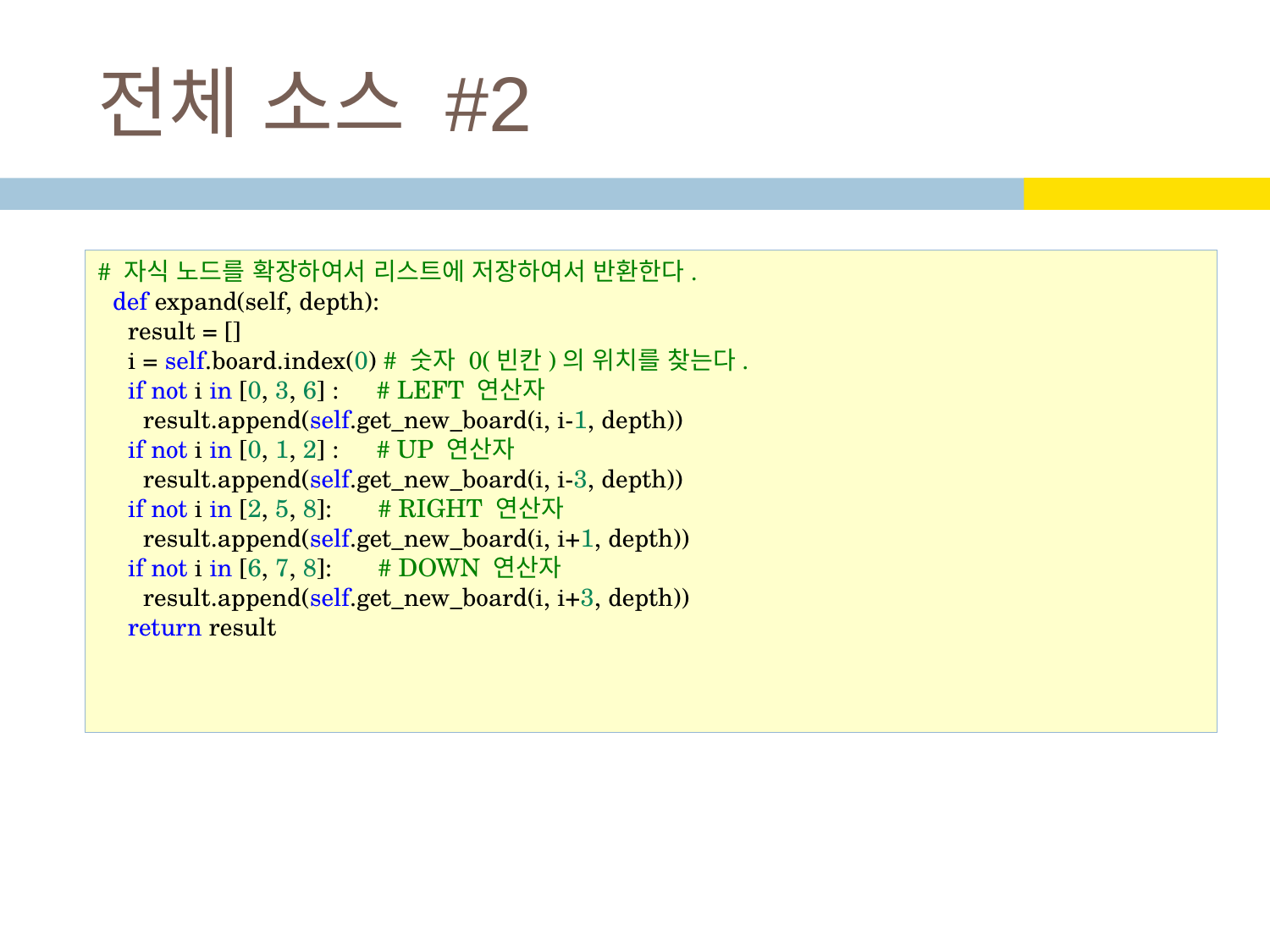

# 전체 소스 #2
# 자식 노드를 확장하여서 리스트에 저장하여서 반환한다.
  def expand(self, depth):
    result = []
    i = self.board.index(0) # 숫자 0(빈칸)의 위치를 찾는다.
    if not i in [0, 3, 6] :     # LEFT 연산자
      result.append(self.get_new_board(i, i-1, depth))
    if not i in [0, 1, 2] :     # UP 연산자
      result.append(self.get_new_board(i, i-3, depth))
    if not i in [2, 5, 8]:      # RIGHT 연산자
      result.append(self.get_new_board(i, i+1, depth))
    if not i in [6, 7, 8]:      # DOWN 연산자
      result.append(self.get_new_board(i, i+3, depth))
    return result